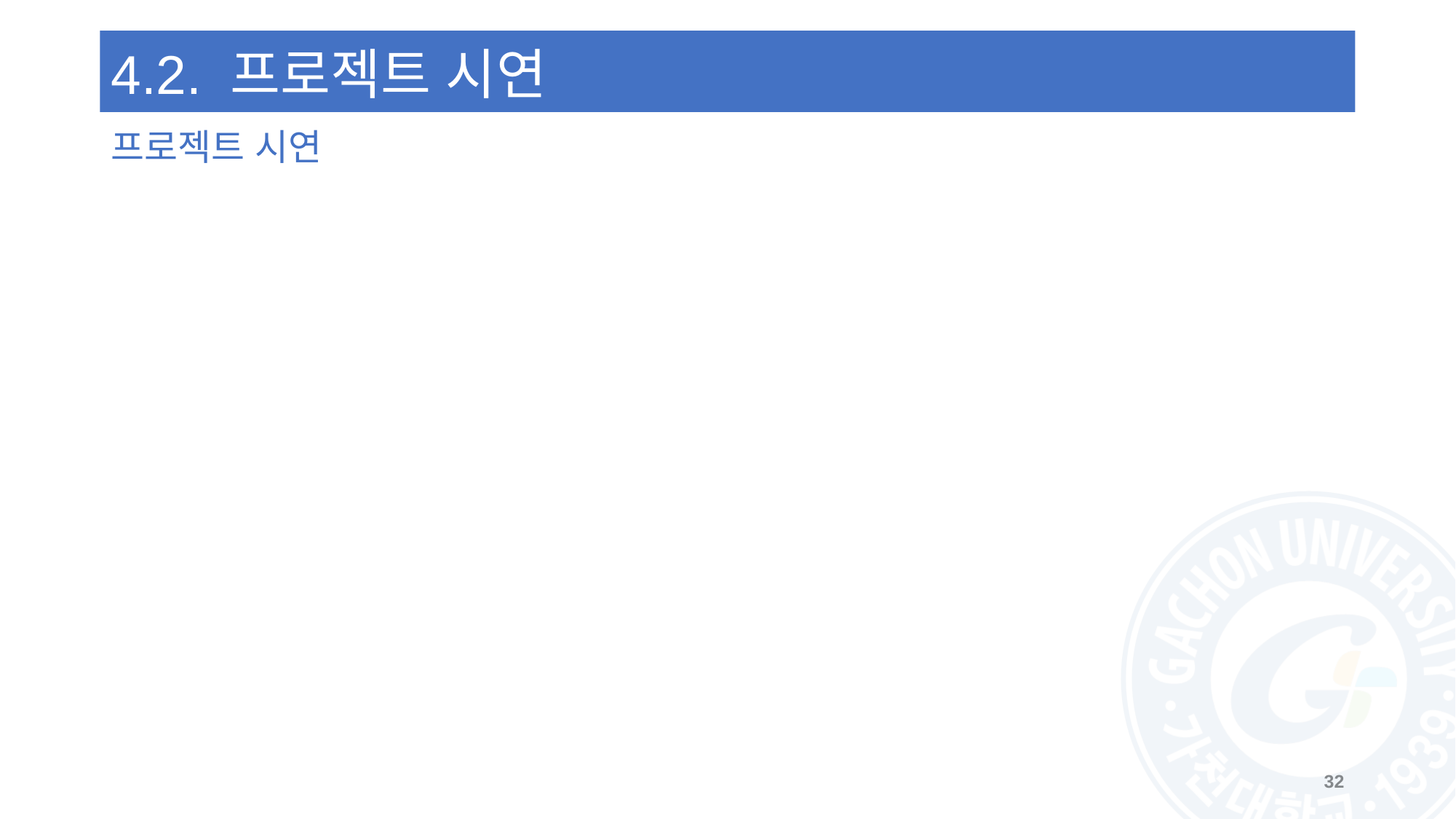

# 4.2. 프로젝트 시연
프로젝트 시연

32